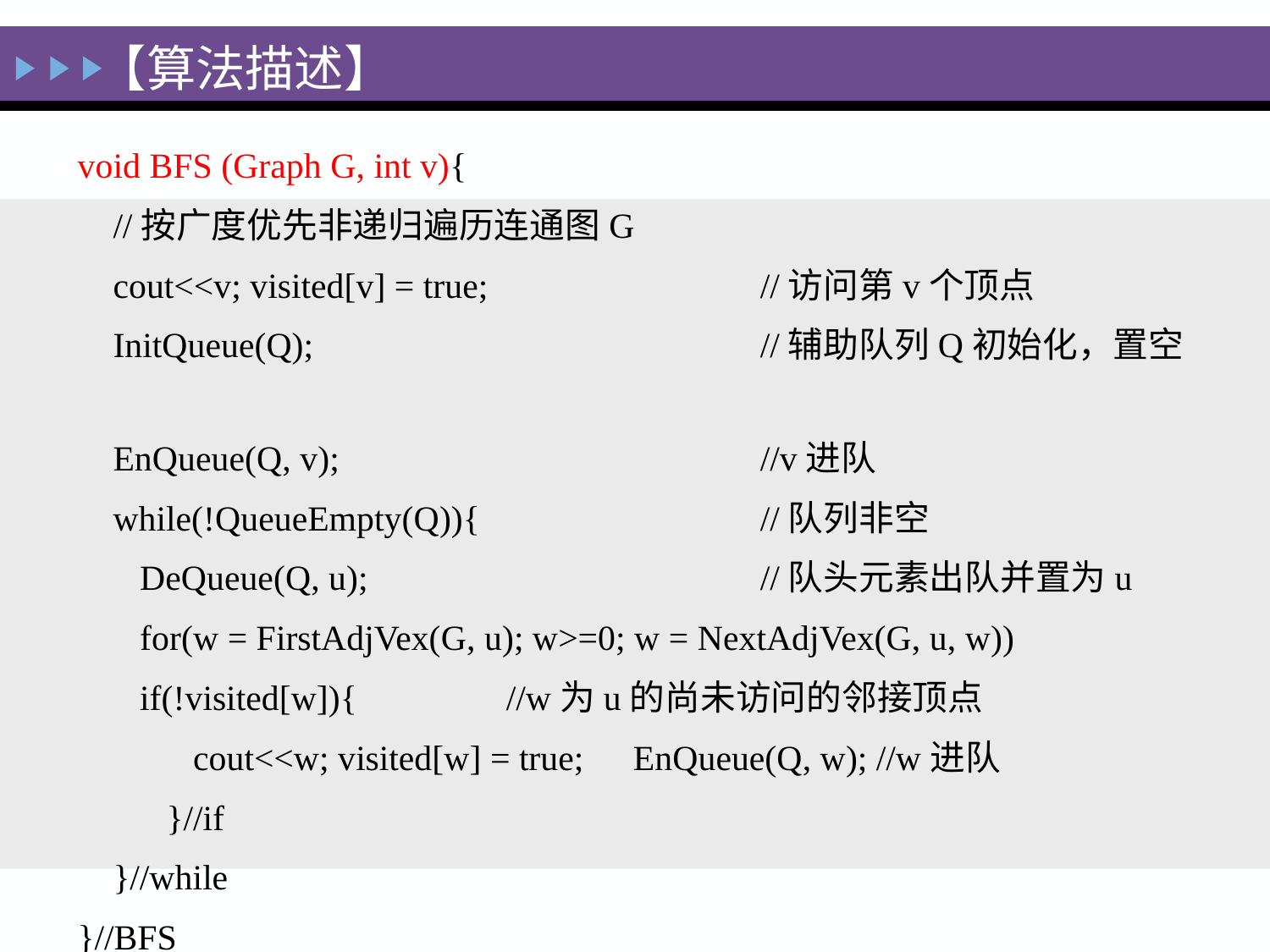

【算法描述】
void BFS (Graph G, int v){
    //按广度优先非递归遍历连通图G
    cout<<v; visited[v] = true;     		//访问第v个顶点
    InitQueue(Q);              			//辅助队列Q初始化，置空
    EnQueue(Q, v);            			//v进队
    while(!QueueEmpty(Q)){   		//队列非空
       DeQueue(Q, u);        			//队头元素出队并置为u
       for(w = FirstAdjVex(G, u); w>=0; w = NextAdjVex(G, u, w))
       if(!visited[w]){               	//w为u的尚未访问的邻接顶点
             cout<<w; visited[w] = true;	EnQueue(Q, w); //w进队
          }//if
    }//while
}//BFS